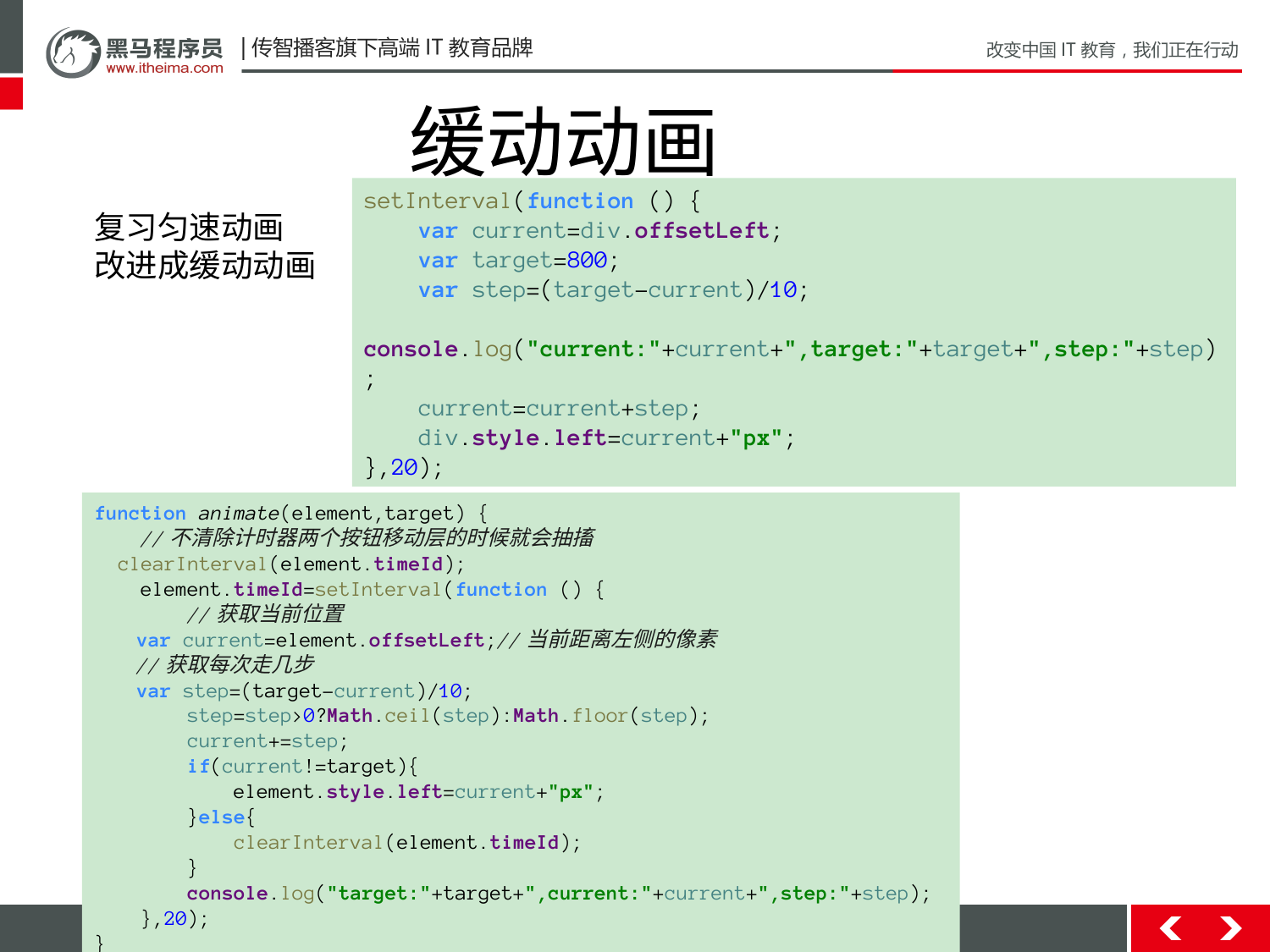

缓动动画
setInterval(function () {
    var current=div.offsetLeft;
    var target=800;
    var step=(target-current)/10;
    console.log("current:"+current+",target:"+target+",step:"+step);
    current=current+step;
    div.style.left=current+"px";
},20);
复习匀速动画
改进成缓动动画
function animate(element,target) {
    //不清除计时器两个按钮移动层的时候就会抽搐
    clearInterval(element.timeId);
    element.timeId=setInterval(function () {
        //获取当前位置
        var current=element.offsetLeft;//当前距离左侧的像素
        //获取每次走几步
        var step=(target-current)/10;
        step=step>0?Math.ceil(step):Math.floor(step);
        current+=step;
        if(current!=target){
            element.style.left=current+"px";
        }else{
            clearInterval(element.timeId);
        }
        console.log("target:"+target+",current:"+current+",step:"+step);
    },20);
}